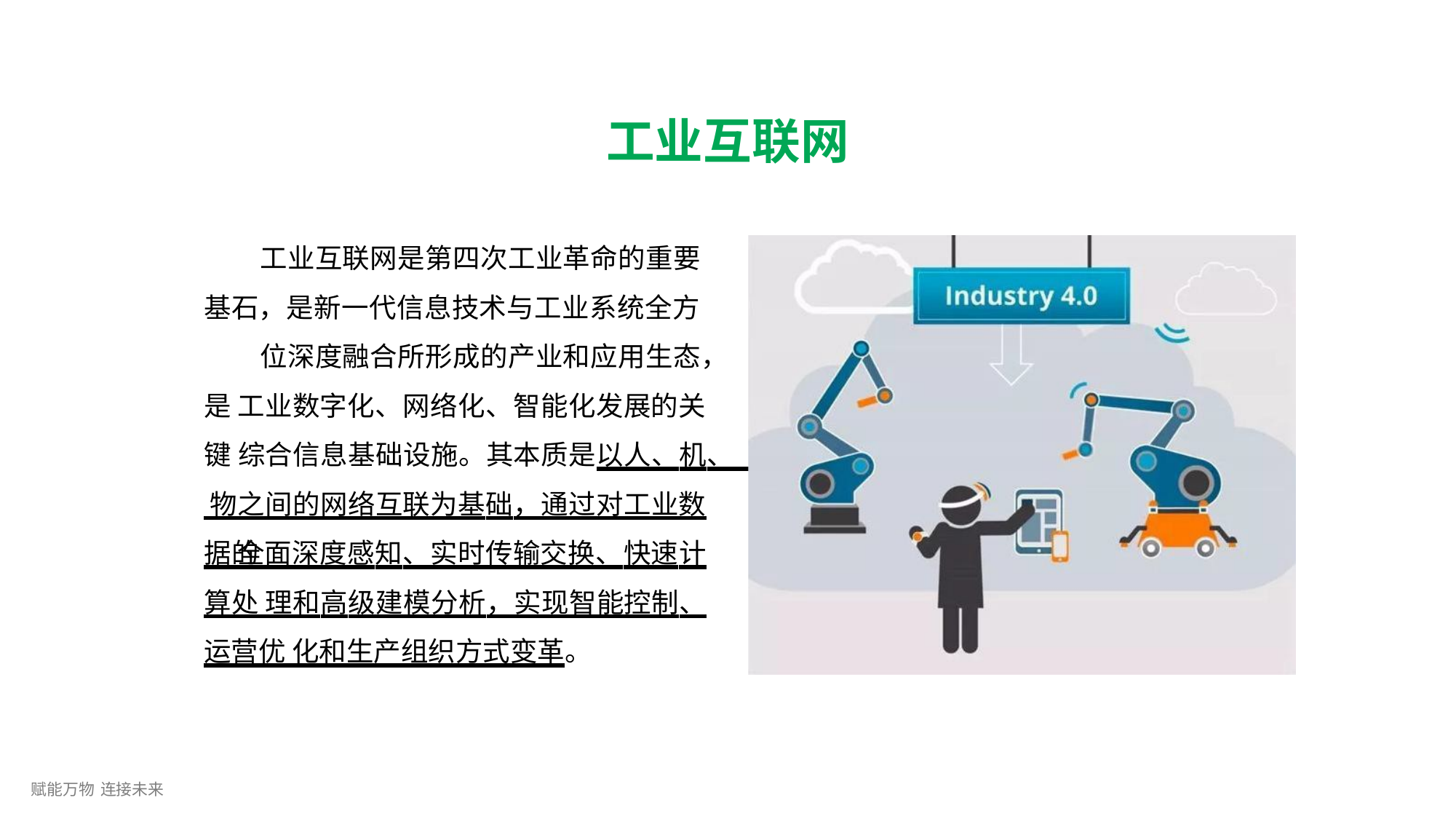

# 工业互联网
工业互联网是第四次工业革命的重要 基石，是新一代信息技术与工业系统全方
位深度融合所形成的产业和应用生态，是 工业数字化、网络化、智能化发展的关键 综合信息基础设施。其本质是以人、机、 物之间的网络互联为基础，通过对工业数据的 全面深度感知、实时传输交换、快速计算处 理和高级建模分析，实现智能控制、运营优 化和生产组织方式变革。

赋能万物 连接未来